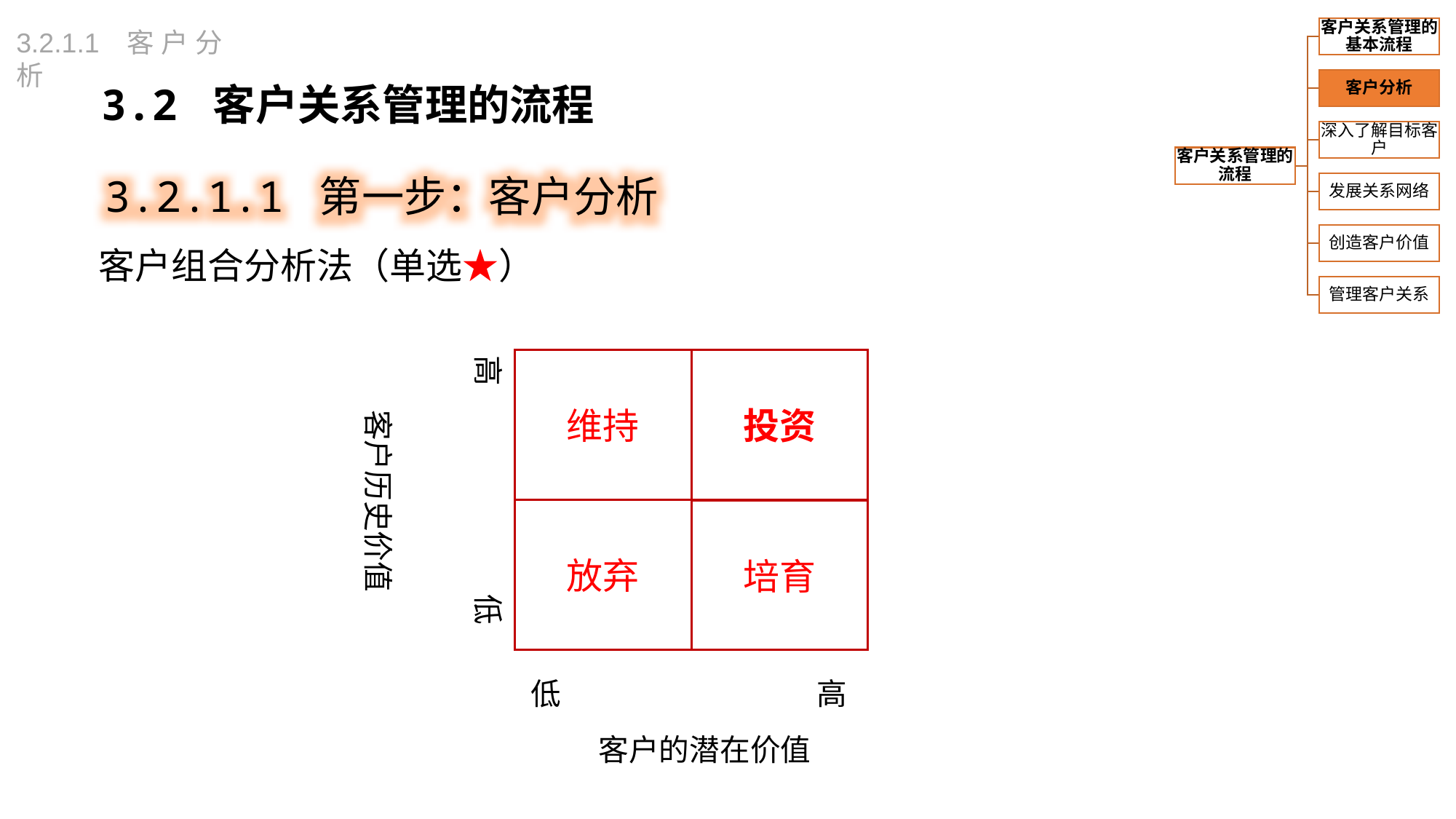

客户关系管理的流程
客户关系管理的基本流程
客户分析
深入了解目标客户
发展关系网络
创造客户价值
管理客户关系
3.2.1.1 客户分析
3.2 客户关系管理的流程
3.2.1.1 第一步：客户分析
客户组合分析法（单选★）
高                               低

       客户历史价值
维持
投资
放弃
培育
  低                                      高
            客户的潜在价值